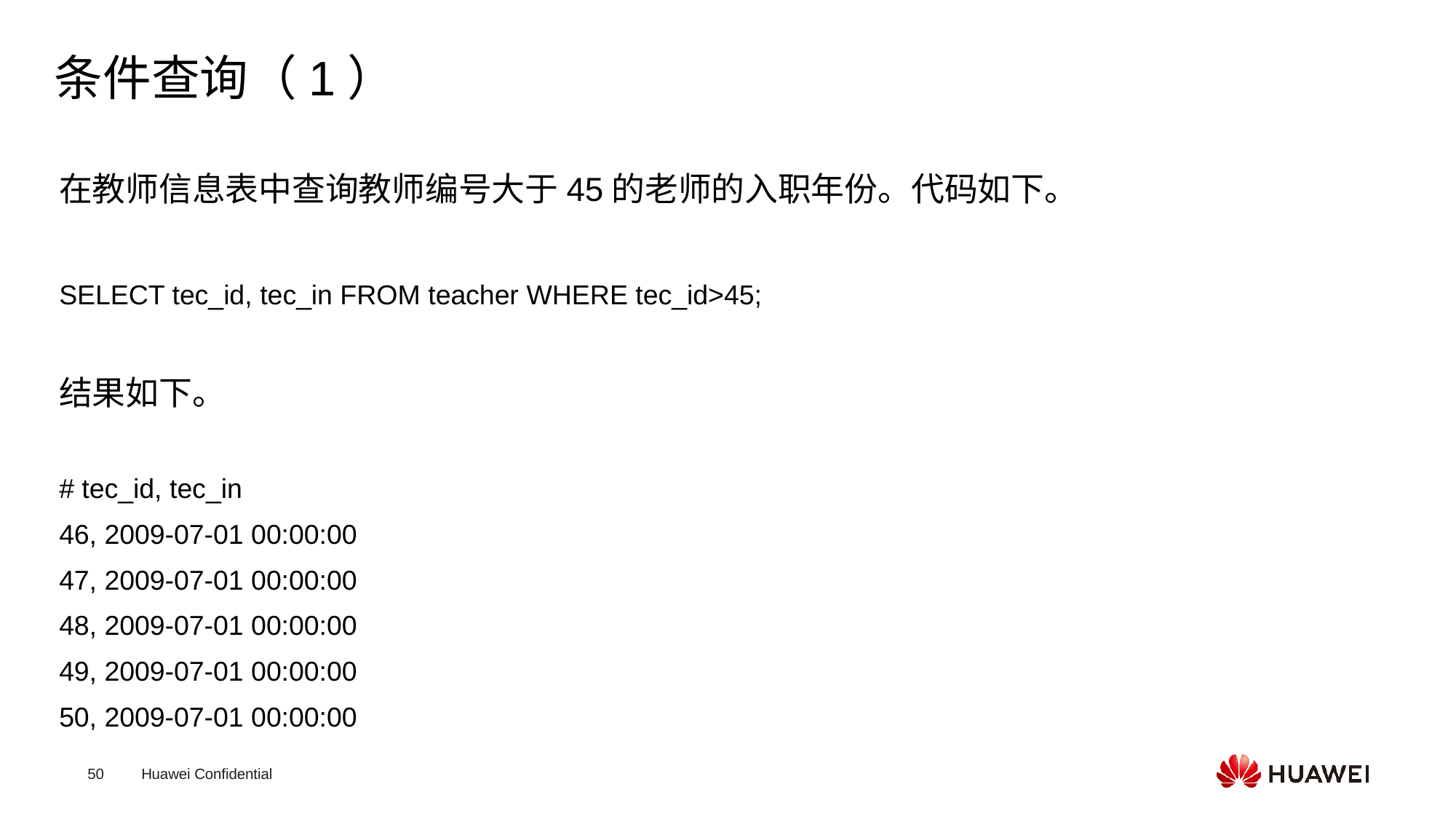

# 条件查询（1）
在教师信息表中查询教师编号大于45的老师的入职年份。代码如下。

SELECT tec_id, tec_in FROM teacher WHERE tec_id>45;

结果如下。

# tec_id, tec_in
46, 2009-07-01 00:00:00
47, 2009-07-01 00:00:00
48, 2009-07-01 00:00:00
49, 2009-07-01 00:00:00
50, 2009-07-01 00:00:00
Text
Text
Text
Text
Text
Text
Text
Text
Text
Text
Text
Text
Text
Text
Text
Text
Text
Text
Text
Text
Text
Text
Text
Text
Text
Text
Text
Text
Text
Text
Text
Text
Text
Text
Text
Text
Text
Text
Text
Text
Text
Text
Text
Text
Text
Text